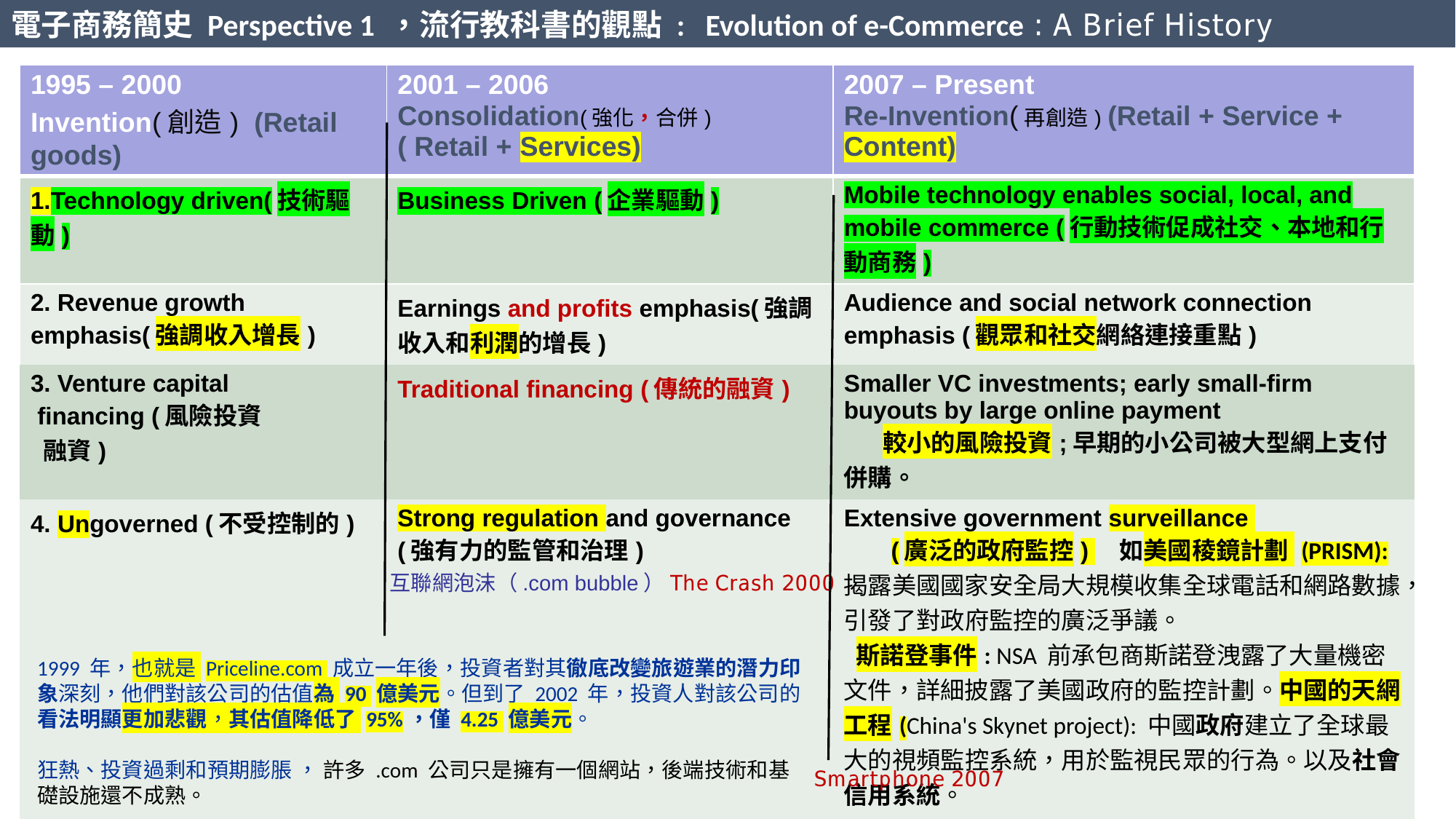

電子商務簡史 Perspective 1 ，流行教科書的觀點 :   Evolution of e-Commerce : A Brief History
| 1995 – 2000 Invention(創造) (Retail goods) | 2001 – 2006 Consolidation(強化，合併) ( Retail + Services) | 2007 – Present Re-Invention(再創造) (Retail + Service + Content) |
| --- | --- | --- |
| 1.Technology driven(技術驅動) | Business Driven (企業驅動) | Mobile technology enables social, local, and mobile commerce (行動技術促成社交、本地和行動商務) |
| 2. Revenue growth emphasis(強調收入增長) | Earnings and profits emphasis(強調收入和利潤的增長) | Audience and social network connection emphasis (觀眾和社交網絡連接重點) |
| 3. Venture capital financing (風險投資  融資) | Traditional financing (傳統的融資) | Smaller VC investments; early small-firm buyouts by large online payment 較小的風險投資;早期的小公司被大型網上支付併購。 |
| 4. Ungoverned (不受控制的) | Strong regulation and governance (強有力的監管和治理) | Extensive government surveillance (廣泛的政府監控) 如美國稜鏡計劃 (PRISM): 揭露美國國家安全局大規模收集全球電話和網路數據，引發了對政府監控的廣泛爭議。 斯諾登事件: NSA 前承包商斯諾登洩露了大量機密文件，詳細披露了美國政府的監控計劃。中國的天網工程(China's Skynet project): 中國政府建立了全球最大的視頻監控系統，用於監視民眾的行為。以及社會信用系統。 |
|  |  |  |
互聯網泡沫（.com bubble）The Crash 2000
1999 年，也就是 Priceline.com 成立一年後，投資者對其徹底改變旅遊業的潛力印象深刻，他們對該公司的估值為 90 億美元。但到了 2002 年，投資人對該公司的看法明顯更加悲觀，其估值降低了 95%，僅 4.25 億美元。

狂熱、投資過剩和預期膨脹 ， 許多 .com 公司只是擁有一個網站，後端技術和基礎設施還不成熟。
Smartphone 2007